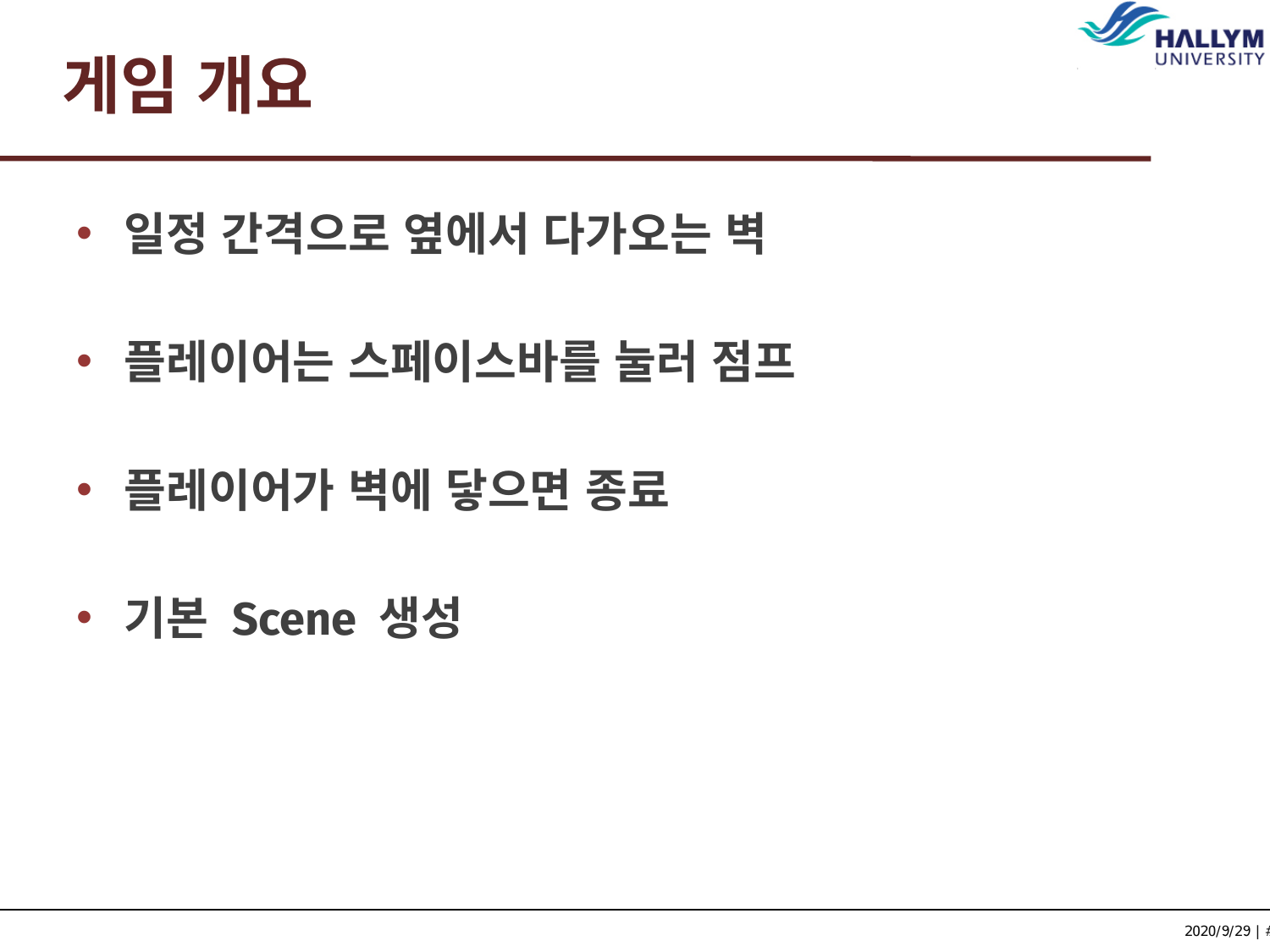

# 게임 개요
일정 간격으로 옆에서 다가오는 벽

플레이어는 스페이스바를 눌러 점프

플레이어가 벽에 닿으면 종료

기본 Scene 생성